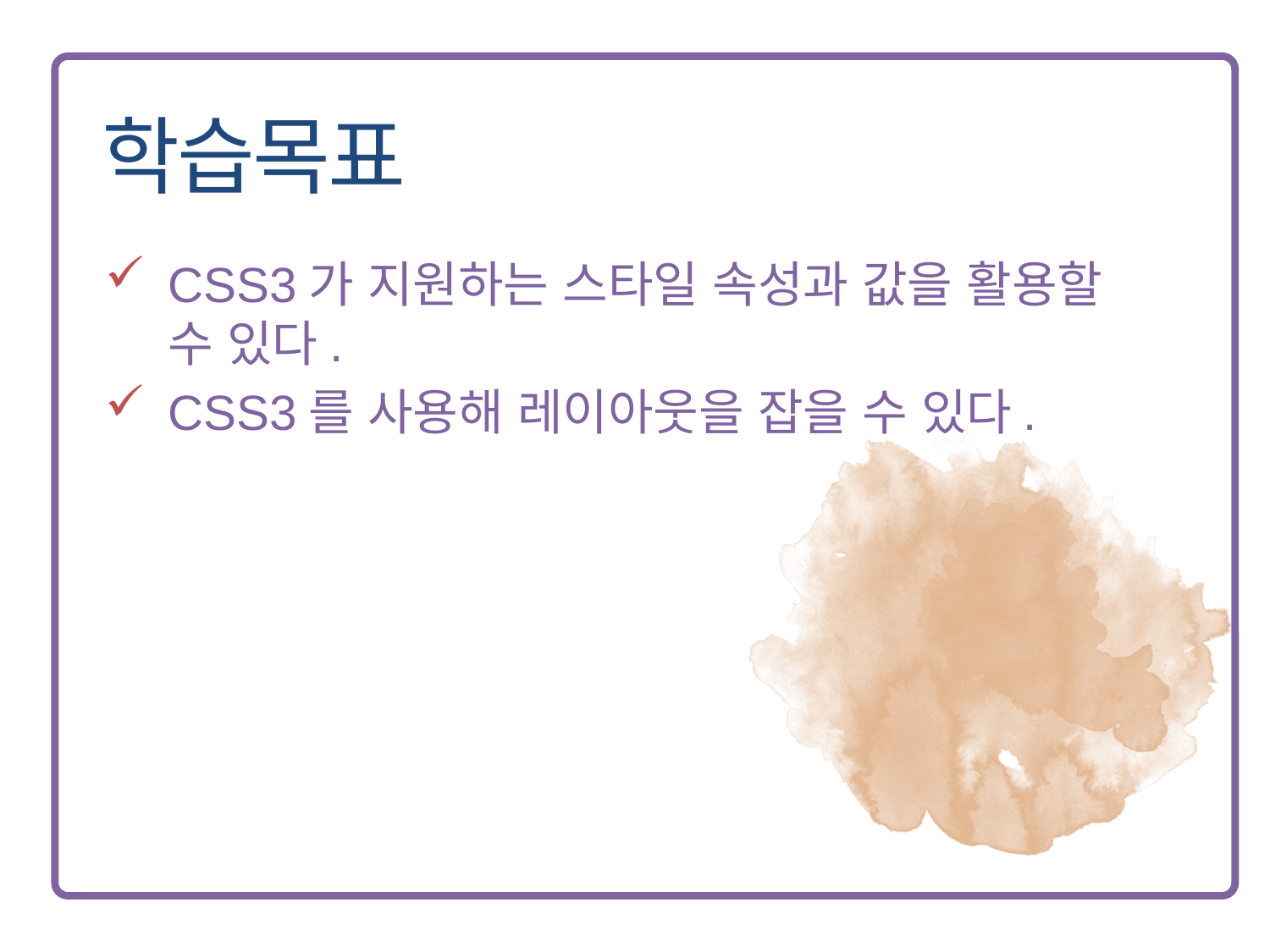

CSS3가 지원하는 스타일 속성과 값을 활용할 수 있다.
CSS3를 사용해 레이아웃을 잡을 수 있다.